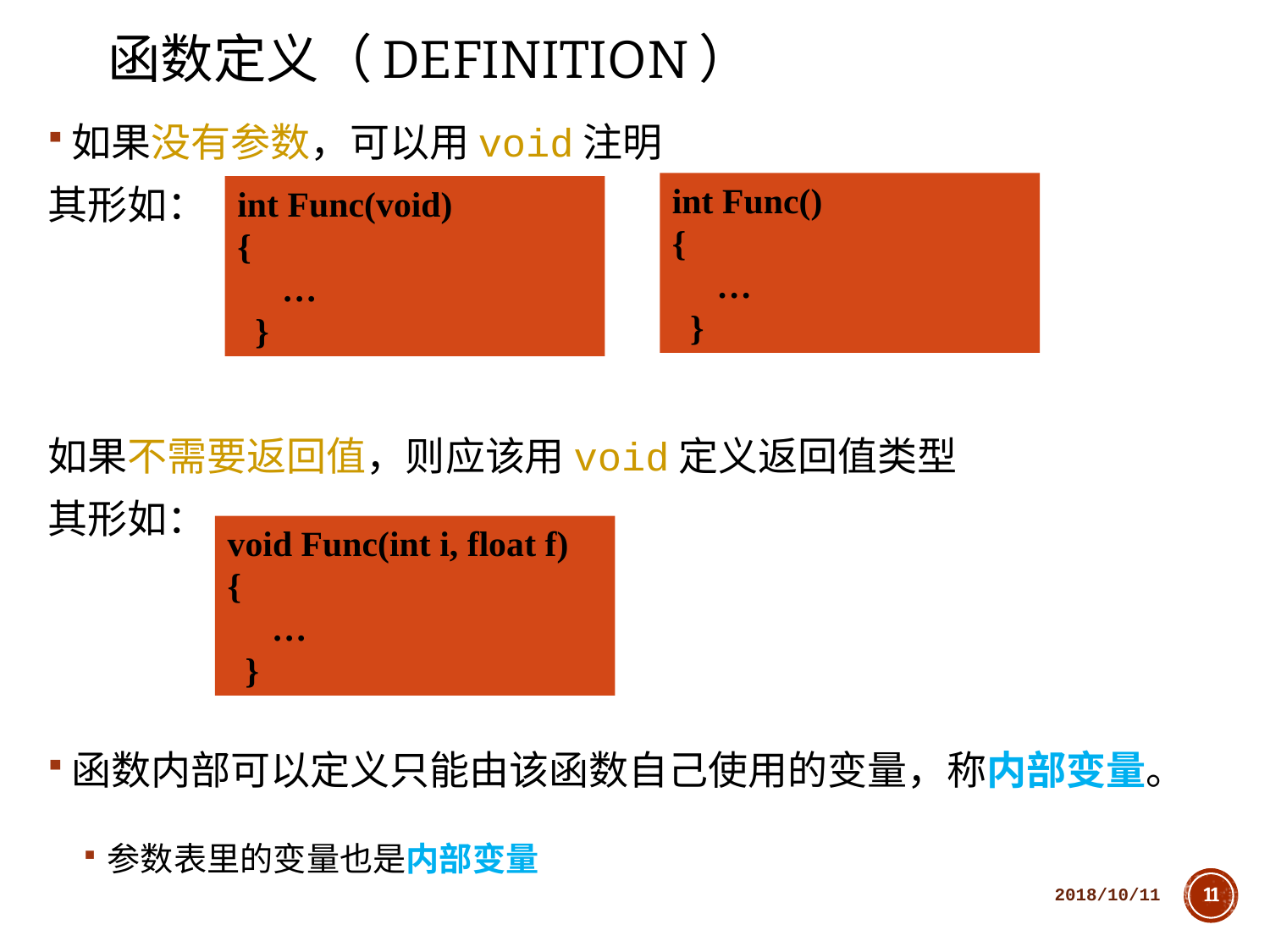

# 函数定义（definition）
如果没有参数，可以用void注明
其形如：

如果不需要返回值，则应该用void定义返回值类型
其形如：

函数内部可以定义只能由该函数自己使用的变量，称内部变量。
参数表里的变量也是内部变量
int Func()
{
     …
  }
int Func(void)
{
     …
  }
void Func(int i, float f)
{
     …
  }
2018/10/11
11